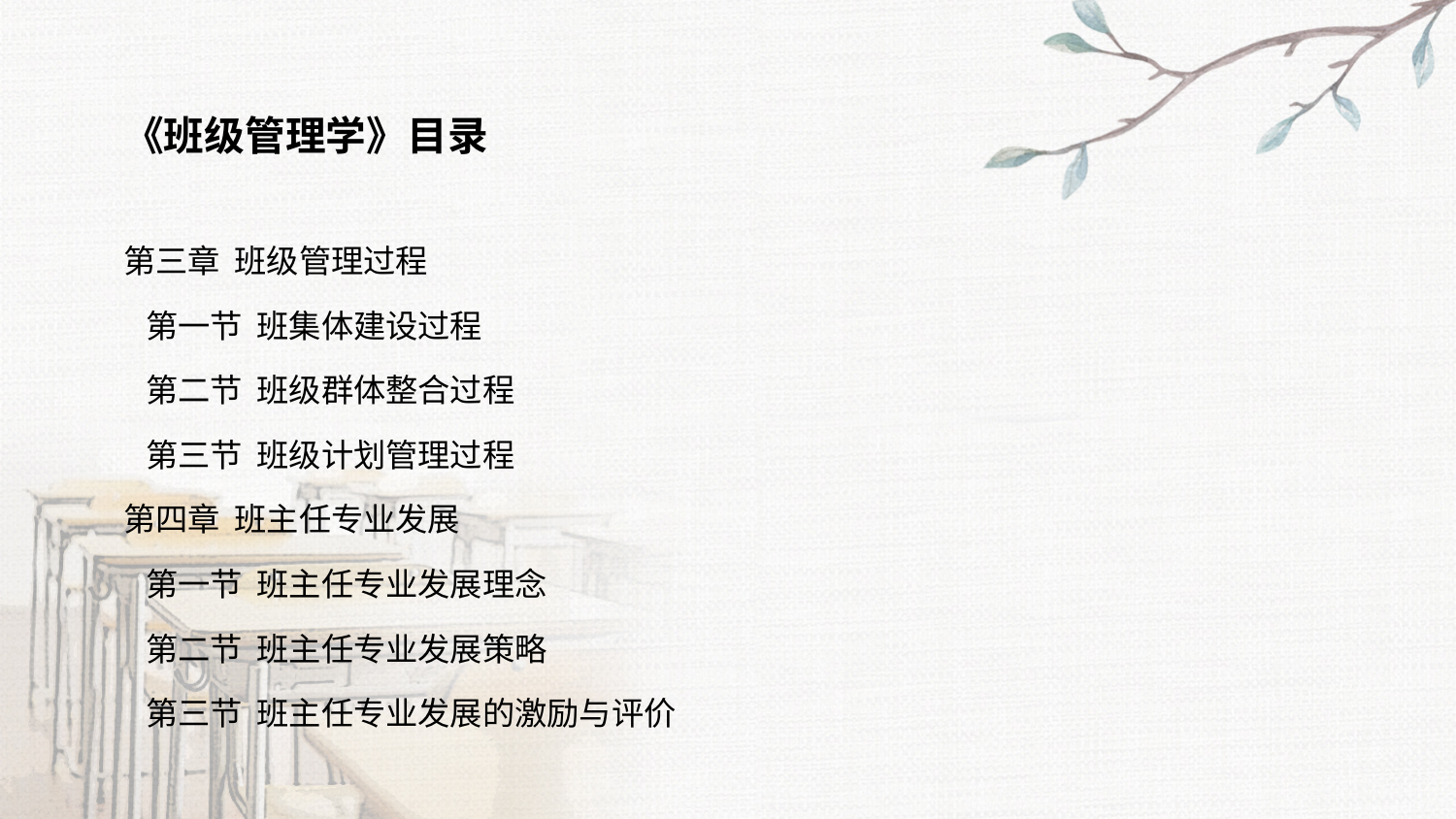

《班级管理学》目录

第三章  班级管理过程
  第一节  班集体建设过程
  第二节  班级群体整合过程
  第三节  班级计划管理过程
第四章  班主任专业发展
  第一节  班主任专业发展理念
  第二节  班主任专业发展策略
  第三节  班主任专业发展的激励与评价